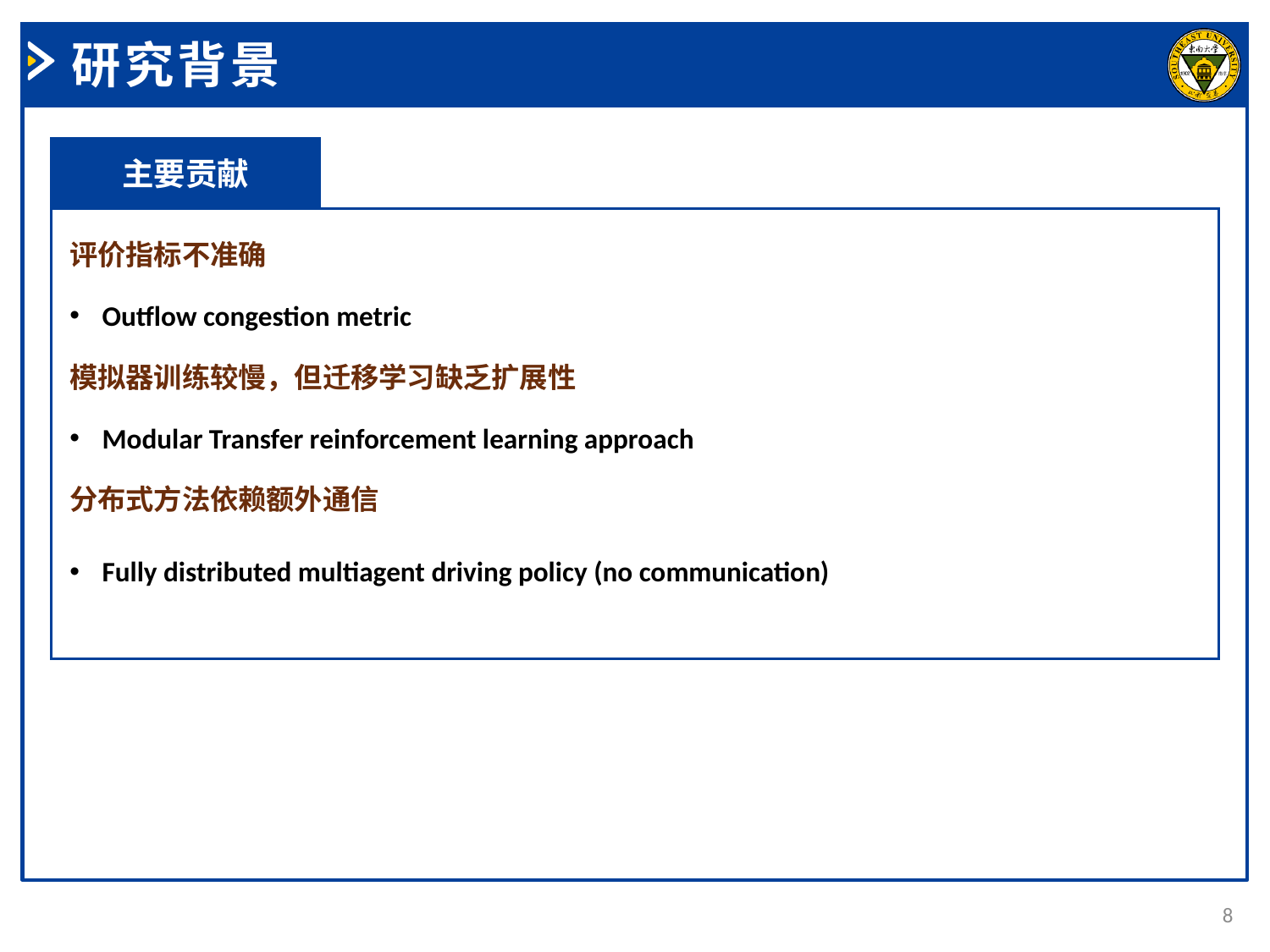

研究背景
主要贡献

评价指标不准确
Outflow congestion metric
模拟器训练较慢，但迁移学习缺乏扩展性
Modular Transfer reinforcement learning approach
分布式方法依赖额外通信
Fully distributed multiagent driving policy (no communication)
8